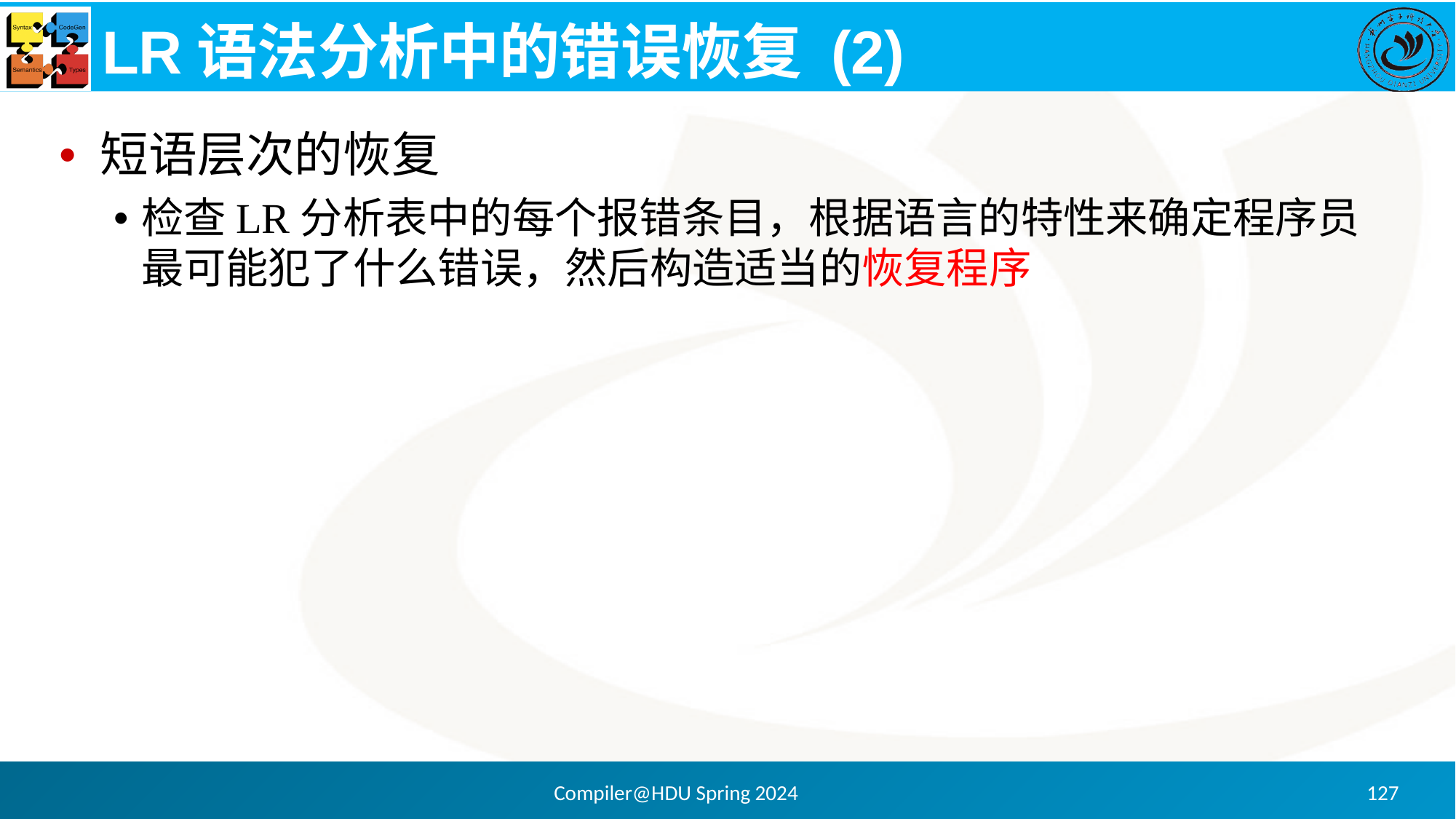

# LR语法分析中的错误恢复 (2)
短语层次的恢复
检查LR分析表中的每个报错条目，根据语言的特性来确定程序员最可能犯了什么错误，然后构造适当的恢复程序
Compiler@HDU Spring 2024
127